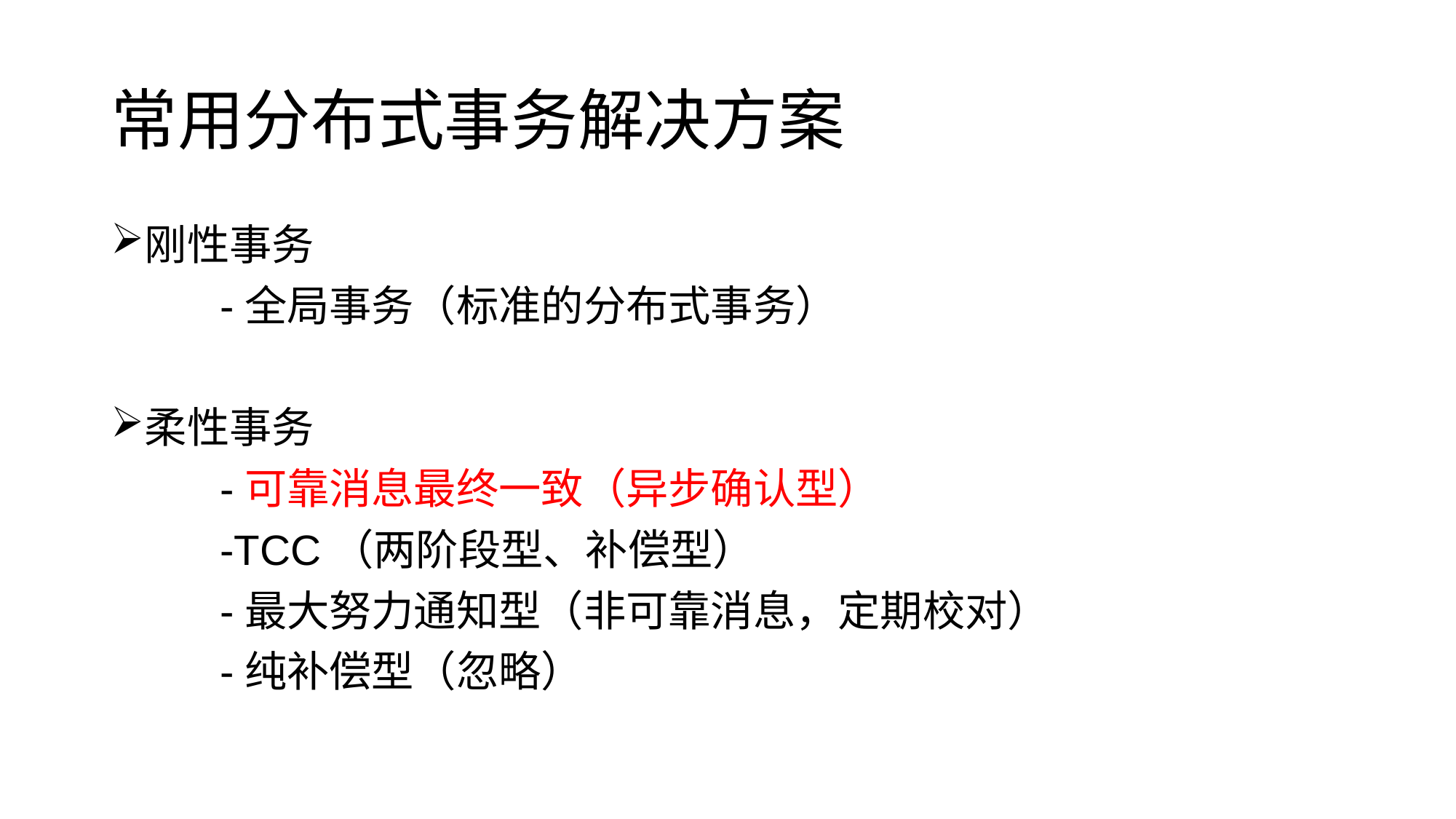

# 常用分布式事务解决方案
刚性事务
	-全局事务（标准的分布式事务）

柔性事务
	-可靠消息最终一致（异步确认型）
	-TCC（两阶段型、补偿型）
	-最大努力通知型（非可靠消息，定期校对）
	-纯补偿型（忽略）